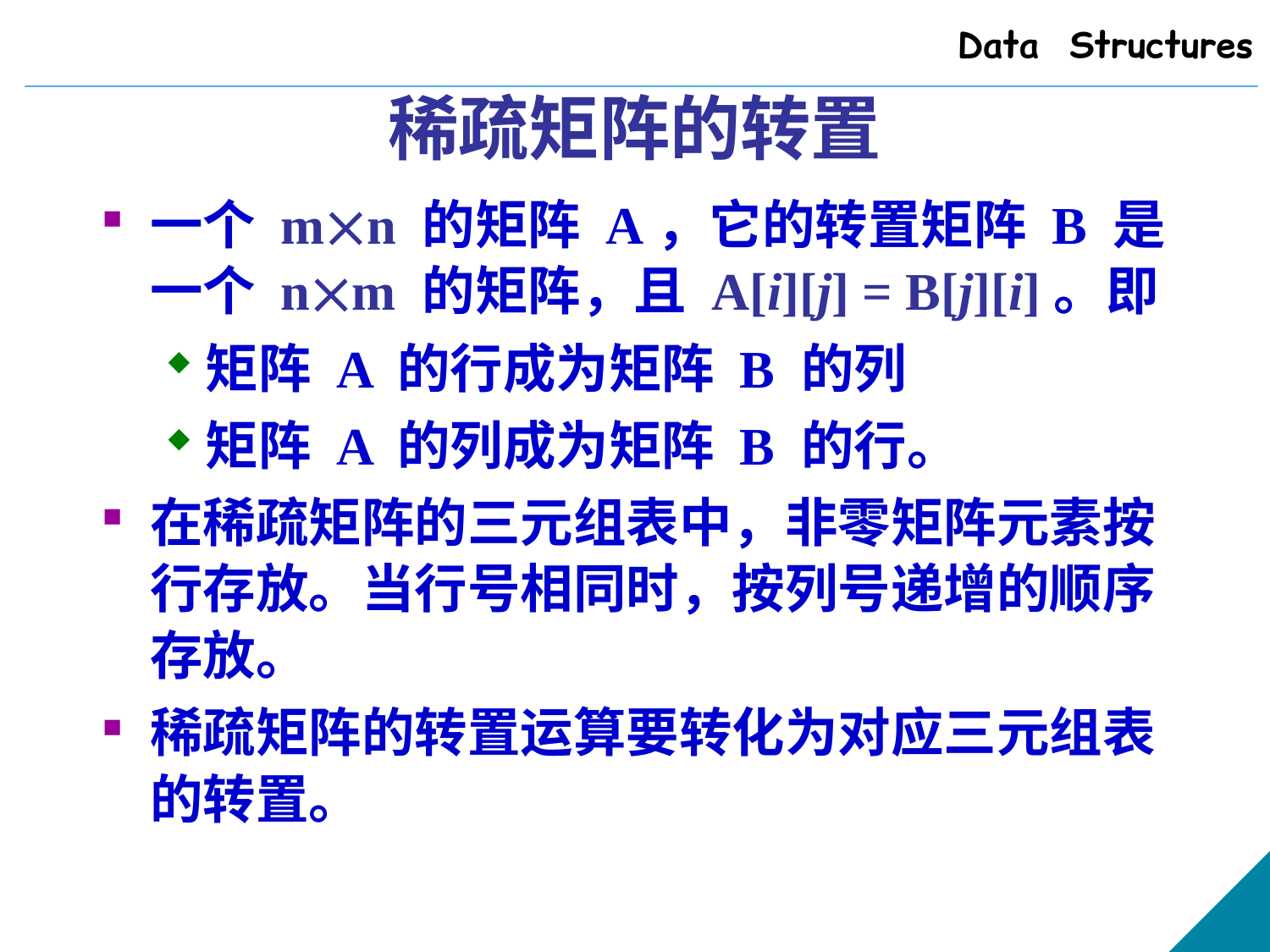

稀疏矩阵的转置
一个 m×n 的矩阵 A，它的转置矩阵 B 是一个 n×m 的矩阵，且 A[i][j] = B[j][i]。即
矩阵 A 的行成为矩阵 B 的列
矩阵 A 的列成为矩阵 B 的行。
在稀疏矩阵的三元组表中，非零矩阵元素按行存放。当行号相同时，按列号递增的顺序存放。
稀疏矩阵的转置运算要转化为对应三元组表的转置。